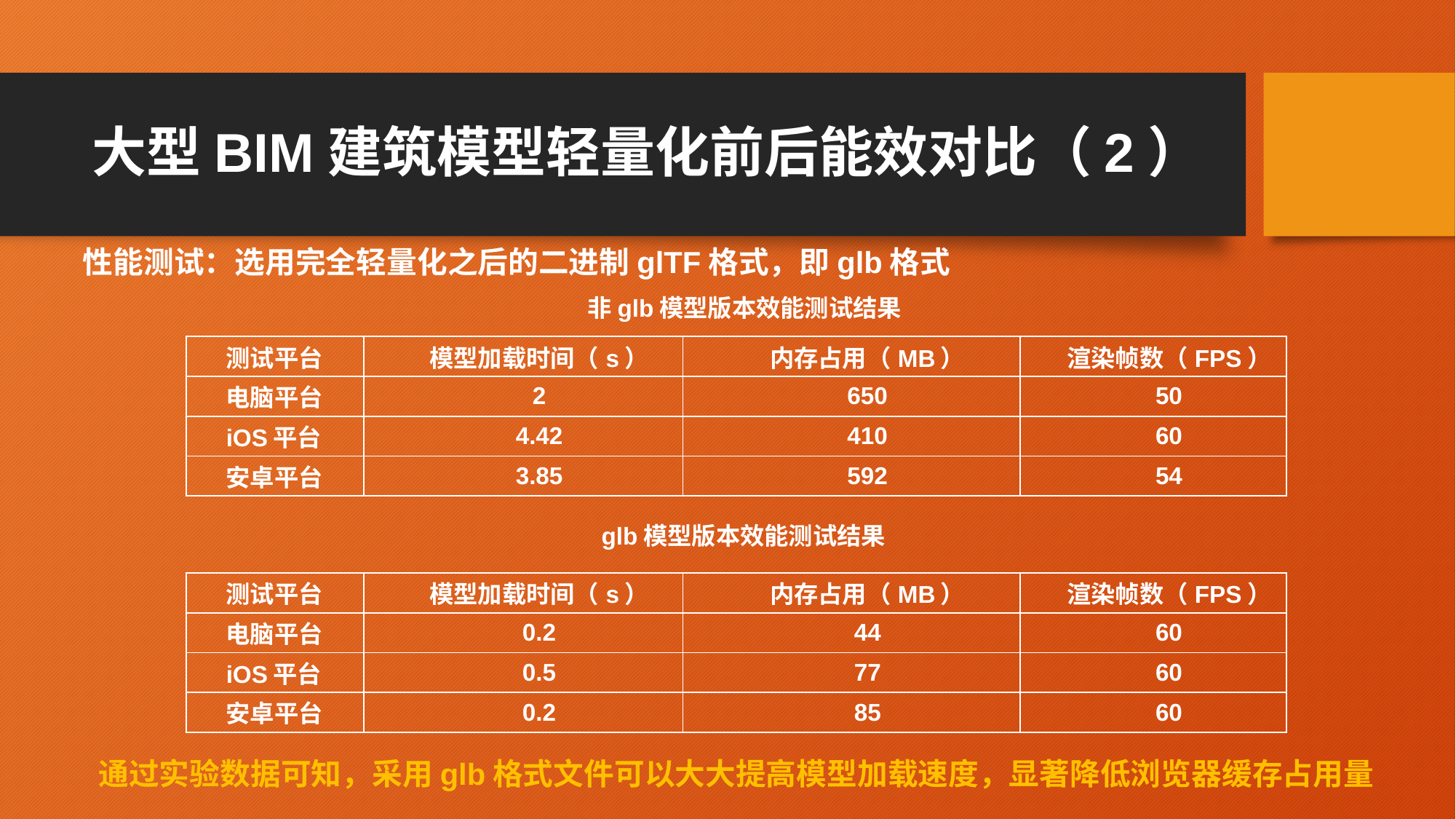

# 大型BIM建筑模型轻量化前后能效对比（2）
性能测试：选用完全轻量化之后的二进制glTF格式，即glb格式
非glb模型版本效能测试结果
| 测试平台 | 模型加载时间（s） | 内存占用（MB） | 渲染帧数（FPS） |
| --- | --- | --- | --- |
| 电脑平台 | 2 | 650 | 50 |
| iOS平台 | 4.42 | 410 | 60 |
| 安卓平台 | 3.85 | 592 | 54 |
glb模型版本效能测试结果
| 测试平台 | 模型加载时间（s） | 内存占用（MB） | 渲染帧数（FPS） |
| --- | --- | --- | --- |
| 电脑平台 | 0.2 | 44 | 60 |
| iOS平台 | 0.5 | 77 | 60 |
| 安卓平台 | 0.2 | 85 | 60 |
通过实验数据可知，采用glb格式文件可以大大提高模型加载速度，显著降低浏览器缓存占用量